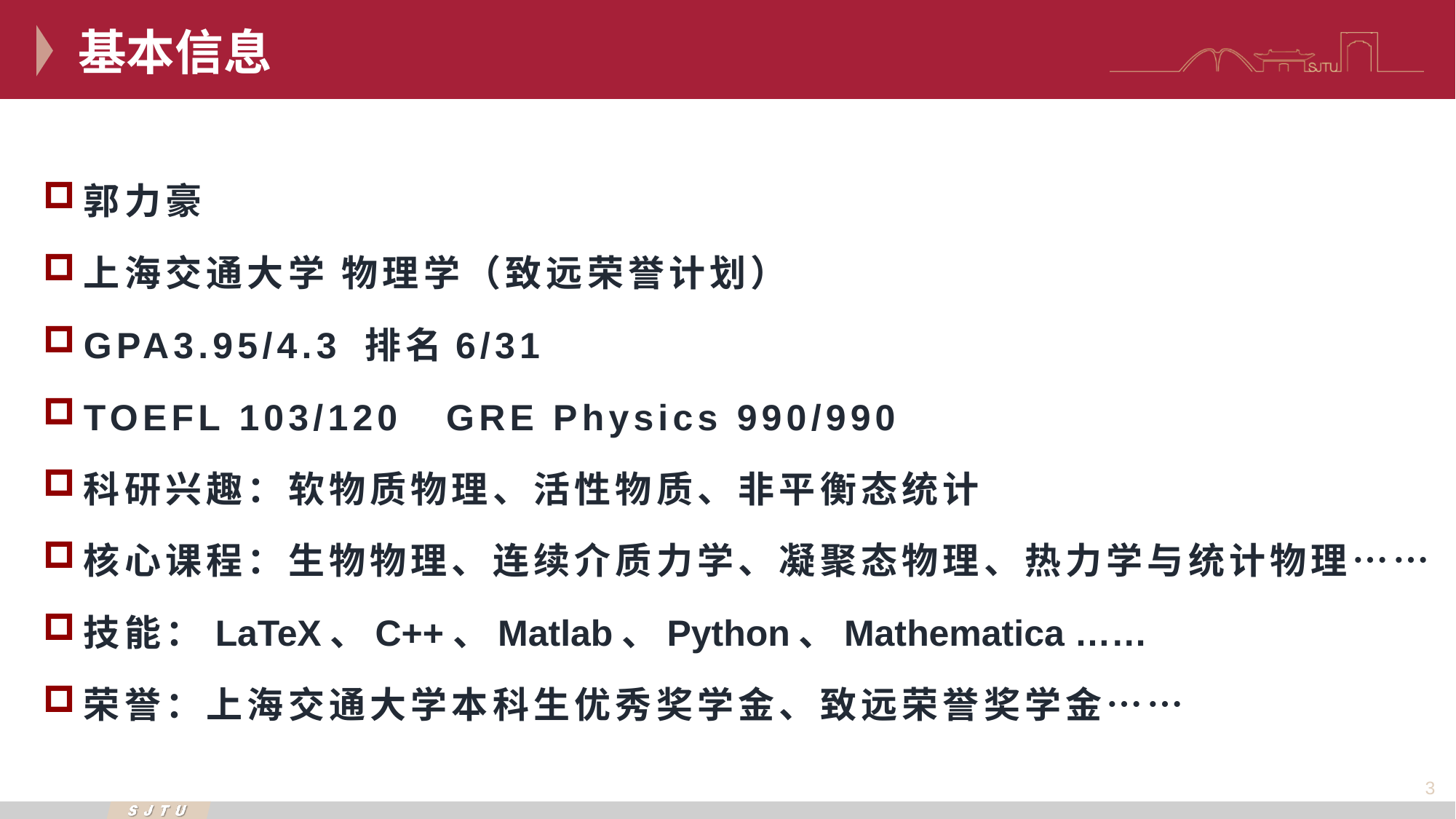

基本信息
郭力豪
上海交通大学 物理学（致远荣誉计划）
GPA3.95/4.3 排名6/31
TOEFL 103/120   GRE Physics 990/990
科研兴趣：软物质物理、活性物质、非平衡态统计
核心课程：生物物理、连续介质力学、凝聚态物理、热力学与统计物理……
技能：LaTeX、C++、Matlab、Python、Mathematica ……
荣誉：上海交通大学本科生优秀奖学金、致远荣誉奖学金……

3